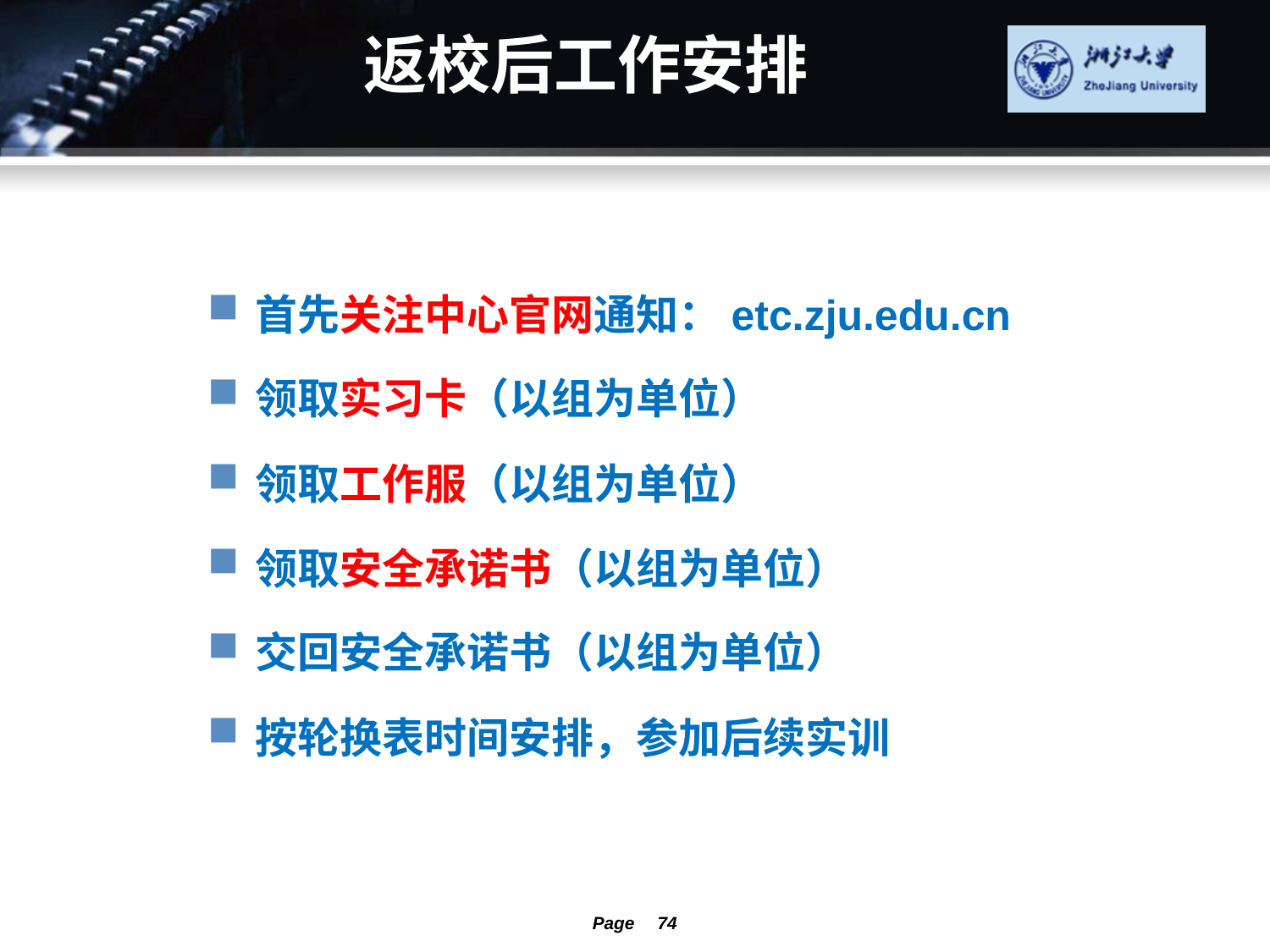

# 返校后工作安排
首先关注中心官网通知：etc.zju.edu.cn
领取实习卡（以组为单位）
领取工作服（以组为单位）
领取安全承诺书（以组为单位）
交回安全承诺书（以组为单位）
按轮换表时间安排，参加后续实训